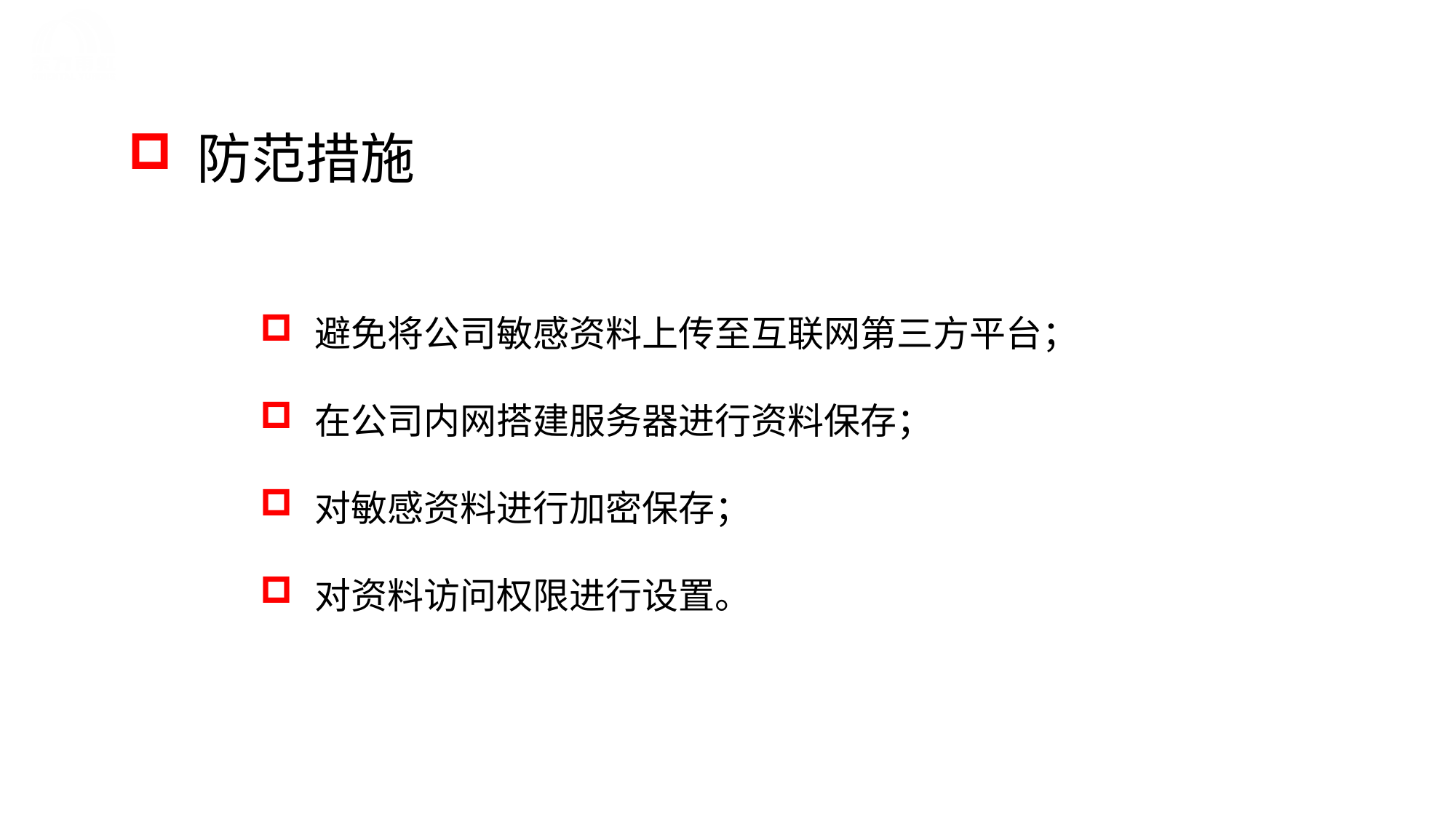

# 防范措施
避免将公司敏感资料上传至互联网第三方平台；
在公司内网搭建服务器进行资料保存；
对敏感资料进行加密保存；
对资料访问权限进行设置。